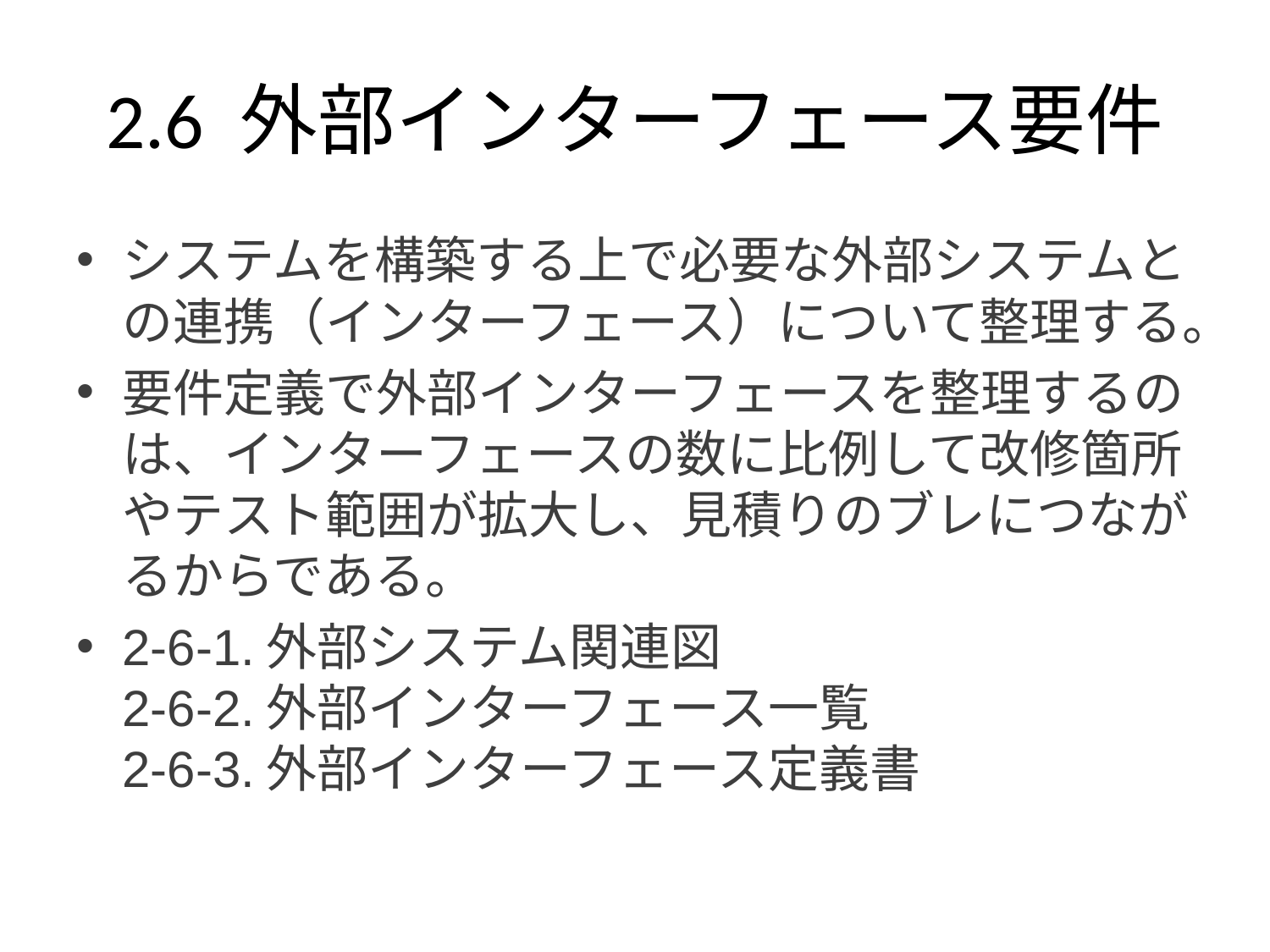

# 2.6 外部インターフェース要件
システムを構築する上で必要な外部システムとの連携（インターフェース）について整理する。
要件定義で外部インターフェースを整理するのは、インターフェースの数に比例して改修箇所やテスト範囲が拡大し、見積りのブレにつながるからである。
2-6-1.外部システム関連図
2-6-2.外部インターフェース一覧
2-6-3.外部インターフェース定義書